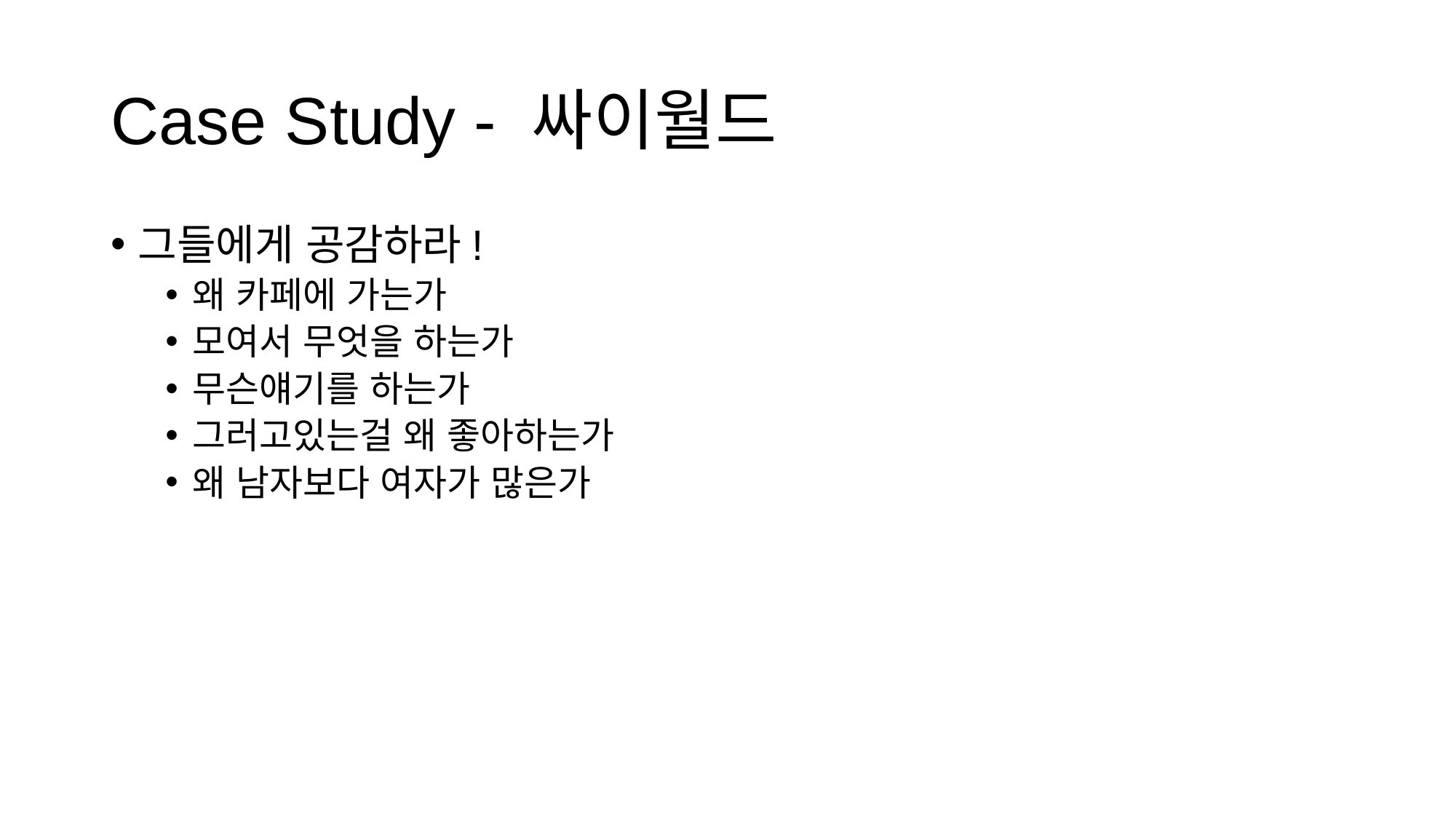

# Case Study - 싸이월드
그들에게 공감하라!
왜 카페에 가는가
모여서 무엇을 하는가
무슨얘기를 하는가
그러고있는걸 왜 좋아하는가
왜 남자보다 여자가 많은가